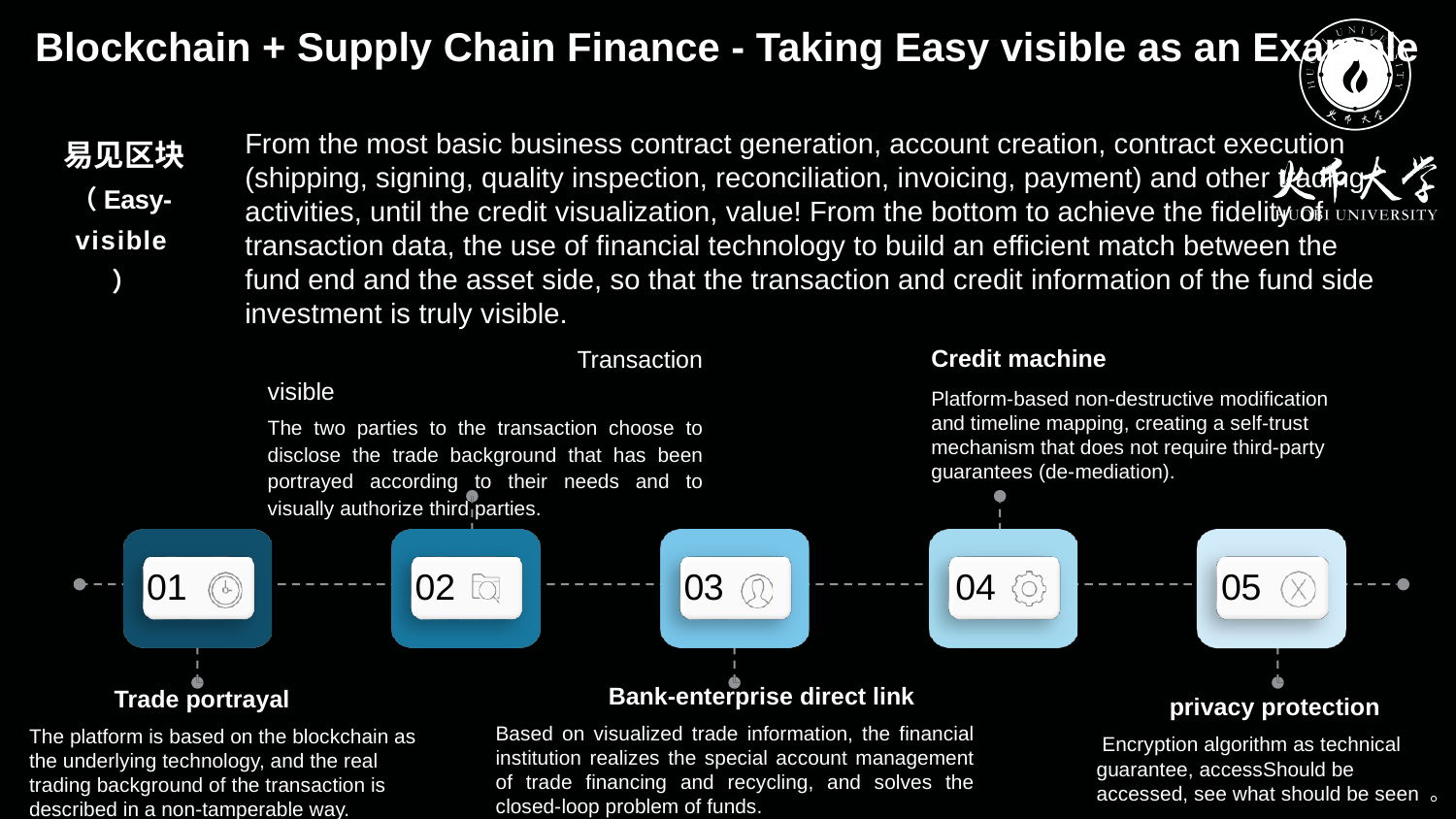

Blockchain + Supply Chain Finance - Taking Easy visible as an Example
易见区块
（Easy-  visible）
From the most basic business contract generation, account creation, contract execution (shipping, signing, quality inspection, reconciliation, invoicing, payment) and other trading activities, until the credit visualization, value! From the bottom to achieve the fidelity of transaction data, the use of financial technology to build an efficient match between the fund end and the asset side, so that the transaction and credit information of the fund side investment is truly visible.
  		Transaction visible
The two parties to the transaction choose to disclose the trade background that has been portrayed according to their needs and to visually authorize third parties.
Credit machine
Platform-based non-destructive modification and timeline mapping, creating a self-trust mechanism that does not require third-party guarantees (de-mediation).

01
02
03
04
05

Bank-enterprise direct link
Based on visualized trade information, the financial institution realizes the special account management of trade financing and recycling, and solves the closed-loop problem of funds.
Trade portrayal
The platform is based on the blockchain as the underlying technology, and the real trading background of the transaction is described in a non-tamperable way.
privacy protection
 Encryption algorithm as technical guarantee, accessShould be accessed, see what should be seen 。